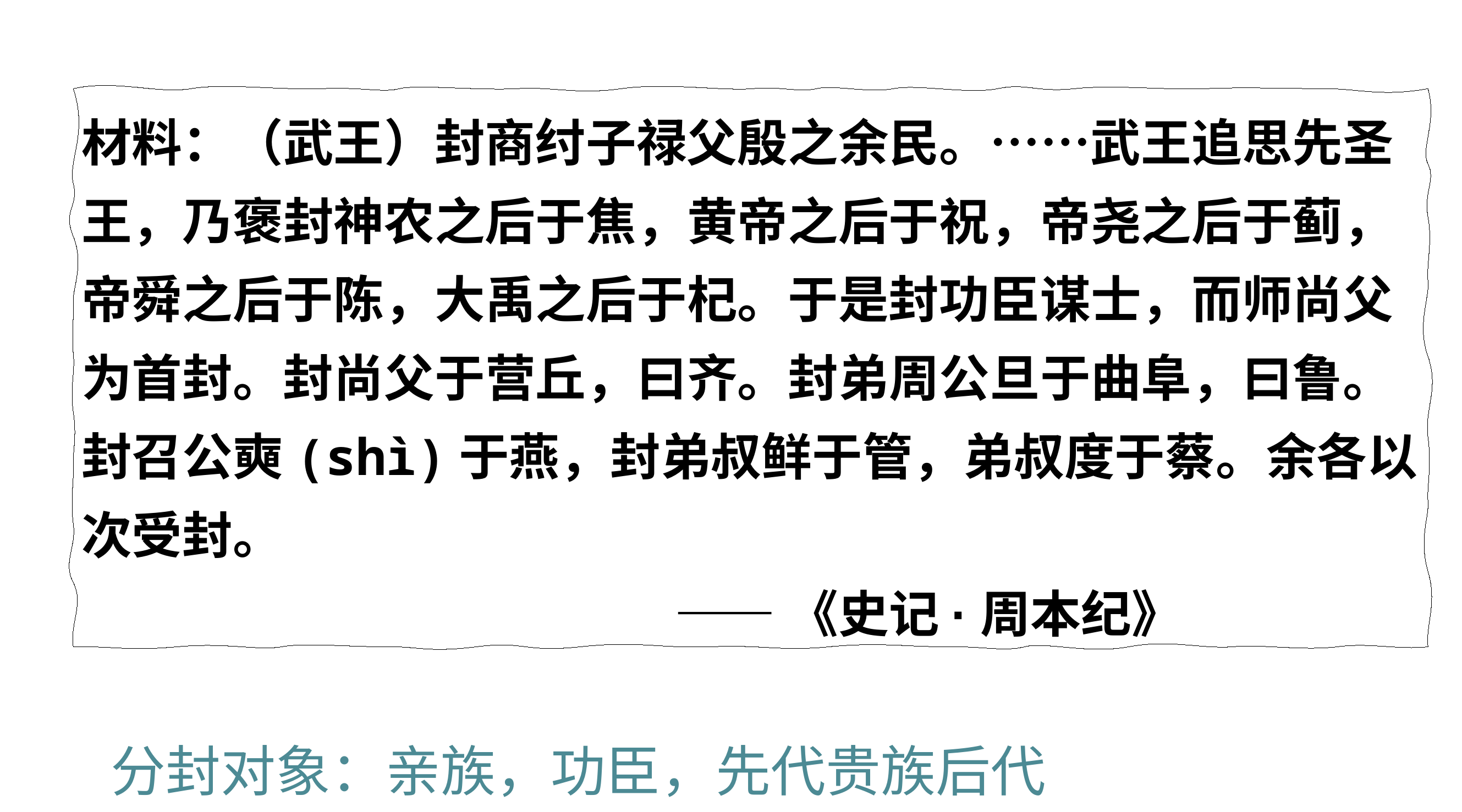

材料：（武王）封商纣子禄父殷之余民。……武王追思先圣王，乃褒封神农之后于焦，黄帝之后于祝，帝尧之后于蓟，帝舜之后于陈，大禹之后于杞。于是封功臣谋士，而师尚父为首封。封尚父于营丘，曰齐。封弟周公旦于曲阜，曰鲁。封召公奭(shì)于燕，封弟叔鲜于管，弟叔度于蔡。余各以次受封。
                                                    ——《史记·周本纪》
分封对象：亲族，功臣，先代贵族后代